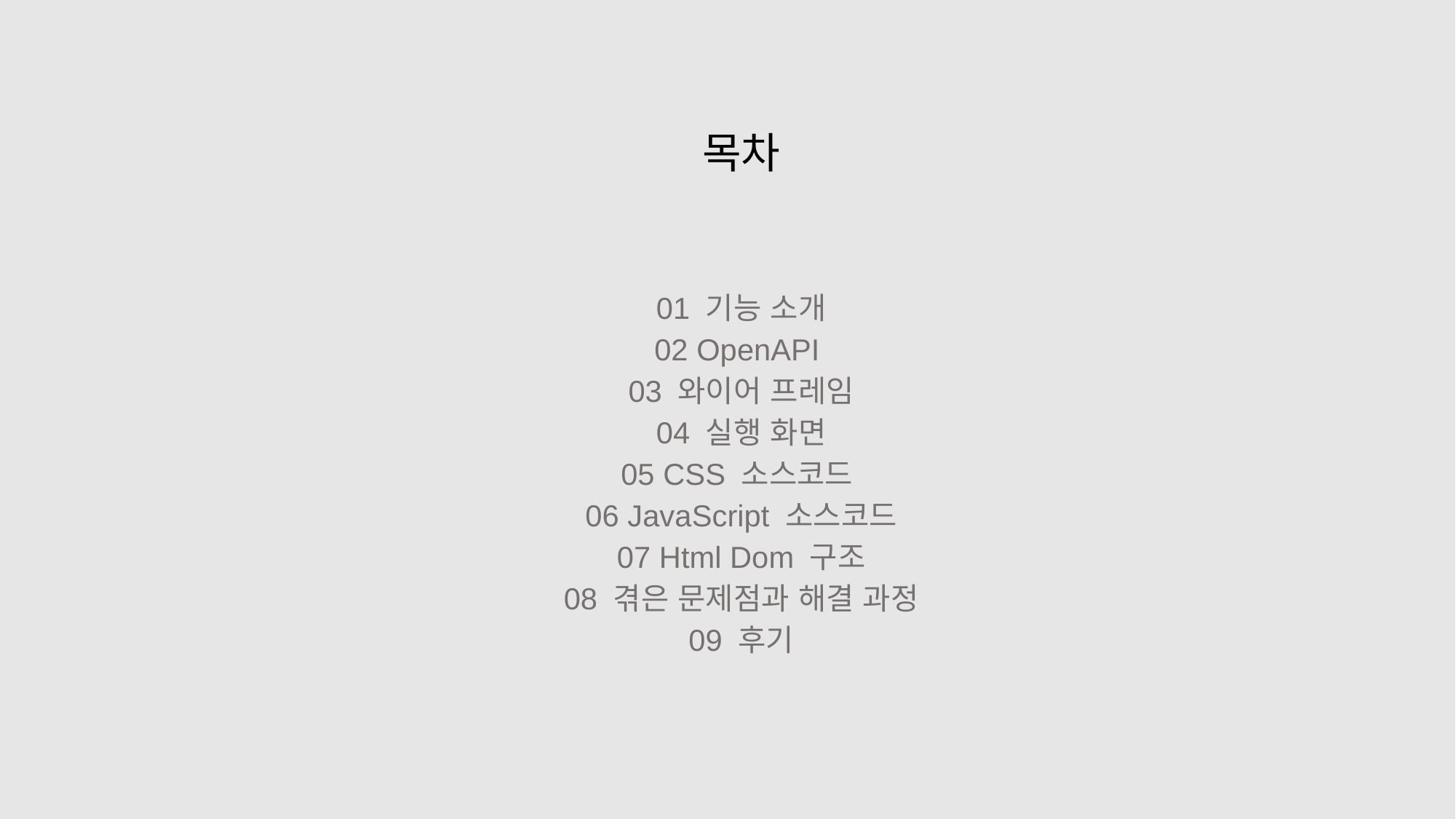

목차
01 기능 소개
02 OpenAPI
03 와이어 프레임
04 실행 화면
05 CSS 소스코드
06 JavaScript 소스코드
07 Html Dom 구조
08 겪은 문제점과 해결 과정
09 후기